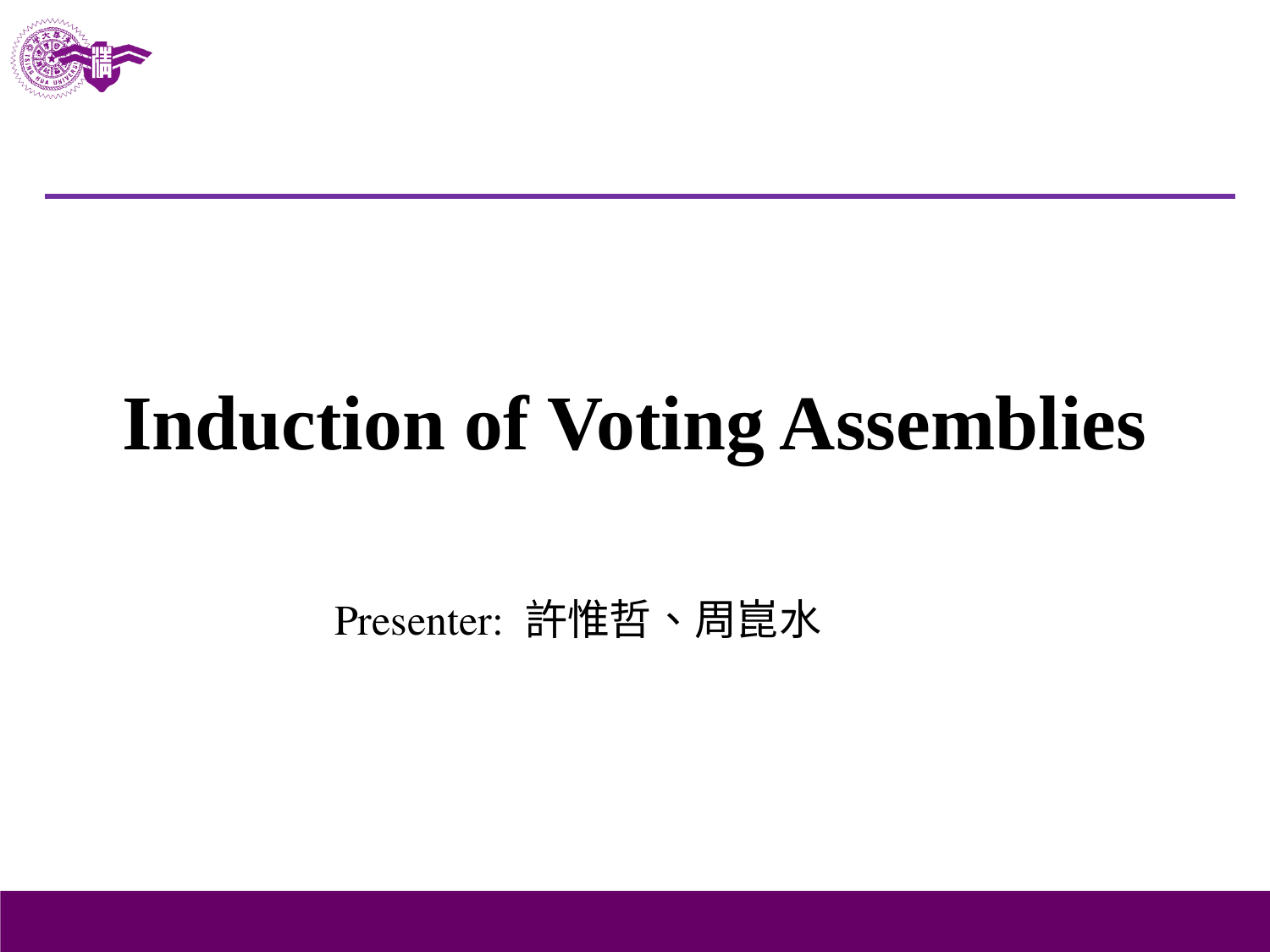

# Induction of Voting Assemblies

Presenter: 許惟哲、周崑水